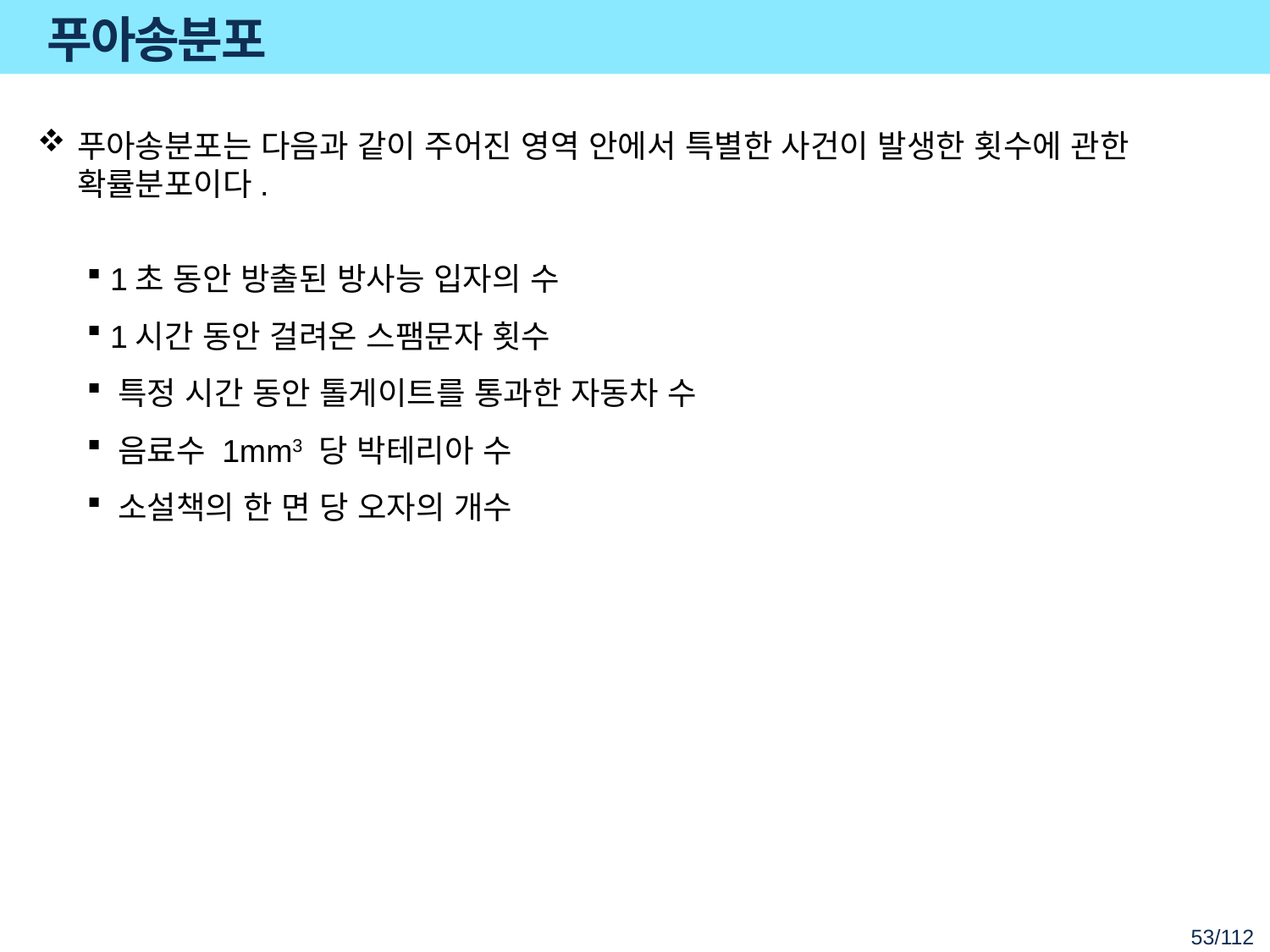

# 푸아송분포
푸아송분포는 다음과 같이 주어진 영역 안에서 특별한 사건이 발생한 횟수에 관한 확률분포이다.

 1초 동안 방출된 방사능 입자의 수
 1시간 동안 걸려온 스팸문자 횟수
 특정 시간 동안 톨게이트를 통과한 자동차 수
 음료수 1mm3 당 박테리아 수
 소설책의 한 면 당 오자의 개수